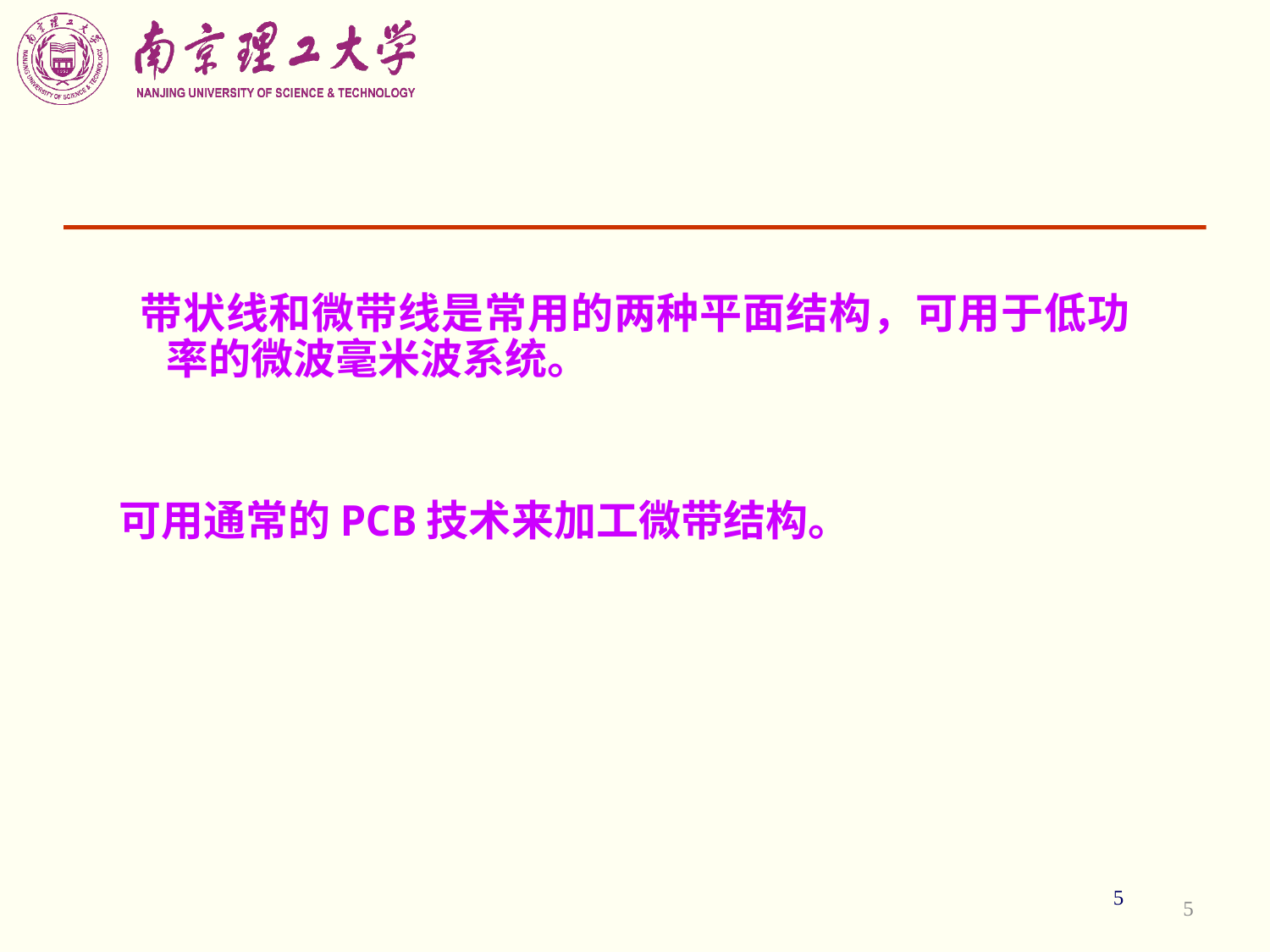

带状线和微带线是常用的两种平面结构，可用于低功率的微波毫米波系统。

可用通常的PCB技术来加工微带结构。
5